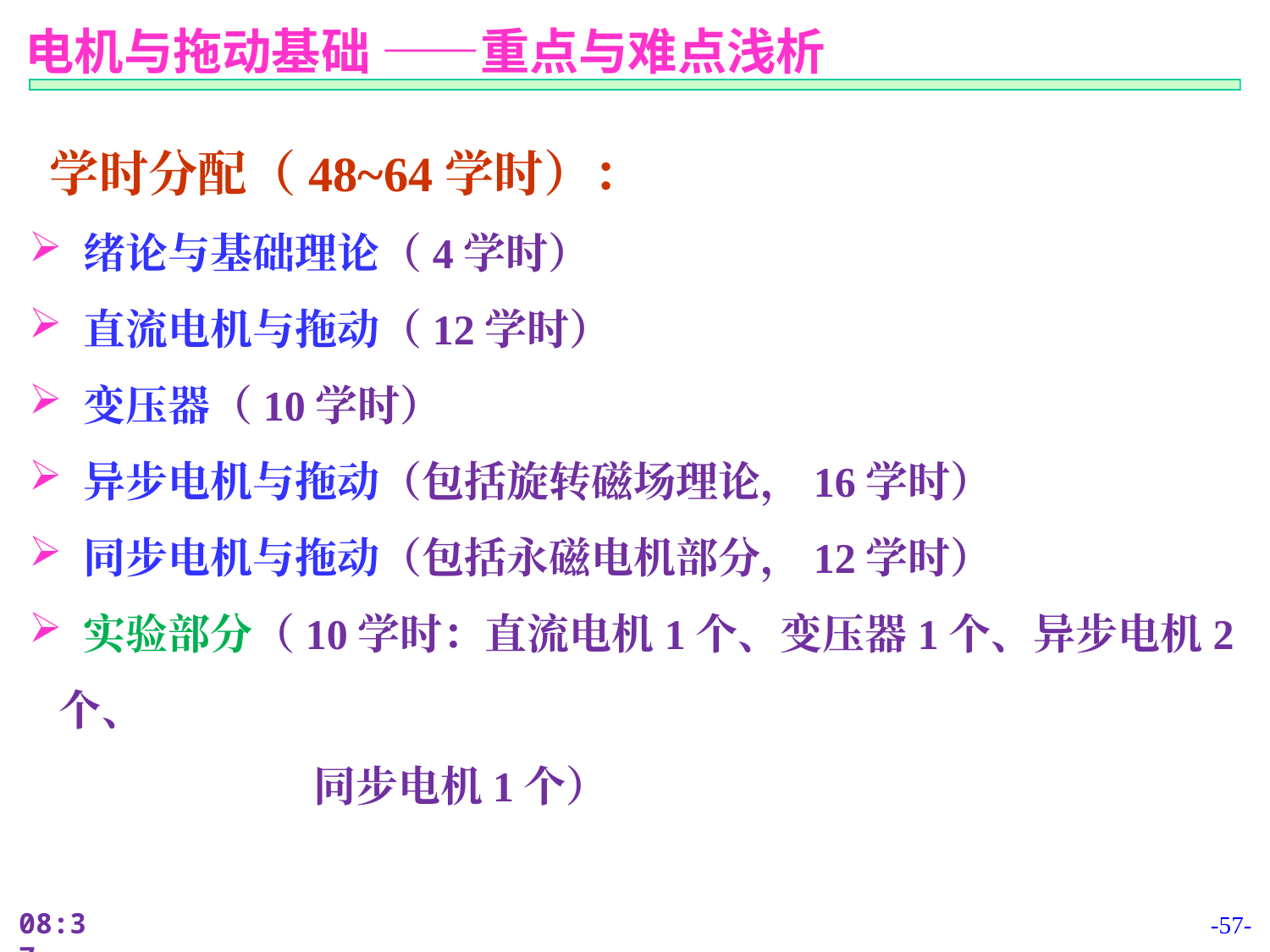

学时分配（48~64学时）：
 绪论与基础理论（4学时）
 直流电机与拖动（12学时）
 变压器（10学时）
 异步电机与拖动（包括旋转磁场理论，16学时）
 同步电机与拖动（包括永磁电机部分，12学时）
 实验部分（10学时：直流电机1个、变压器1个、异步电机2个、
                        同步电机1个）

-57-